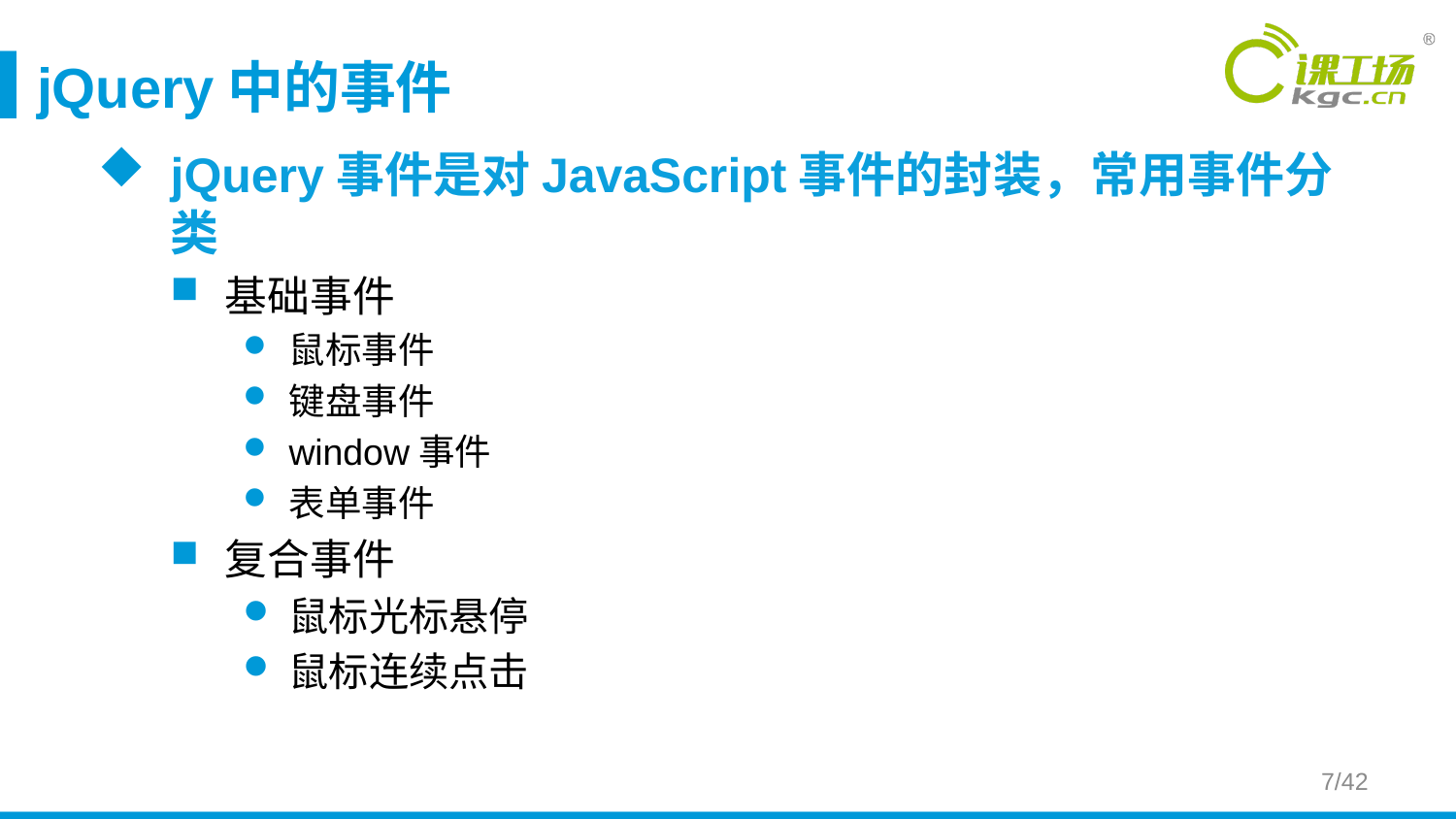

# jQuery中的事件
jQuery事件是对JavaScript事件的封装，常用事件分类
基础事件
鼠标事件
键盘事件
window事件
表单事件
复合事件
鼠标光标悬停
鼠标连续点击

7/42